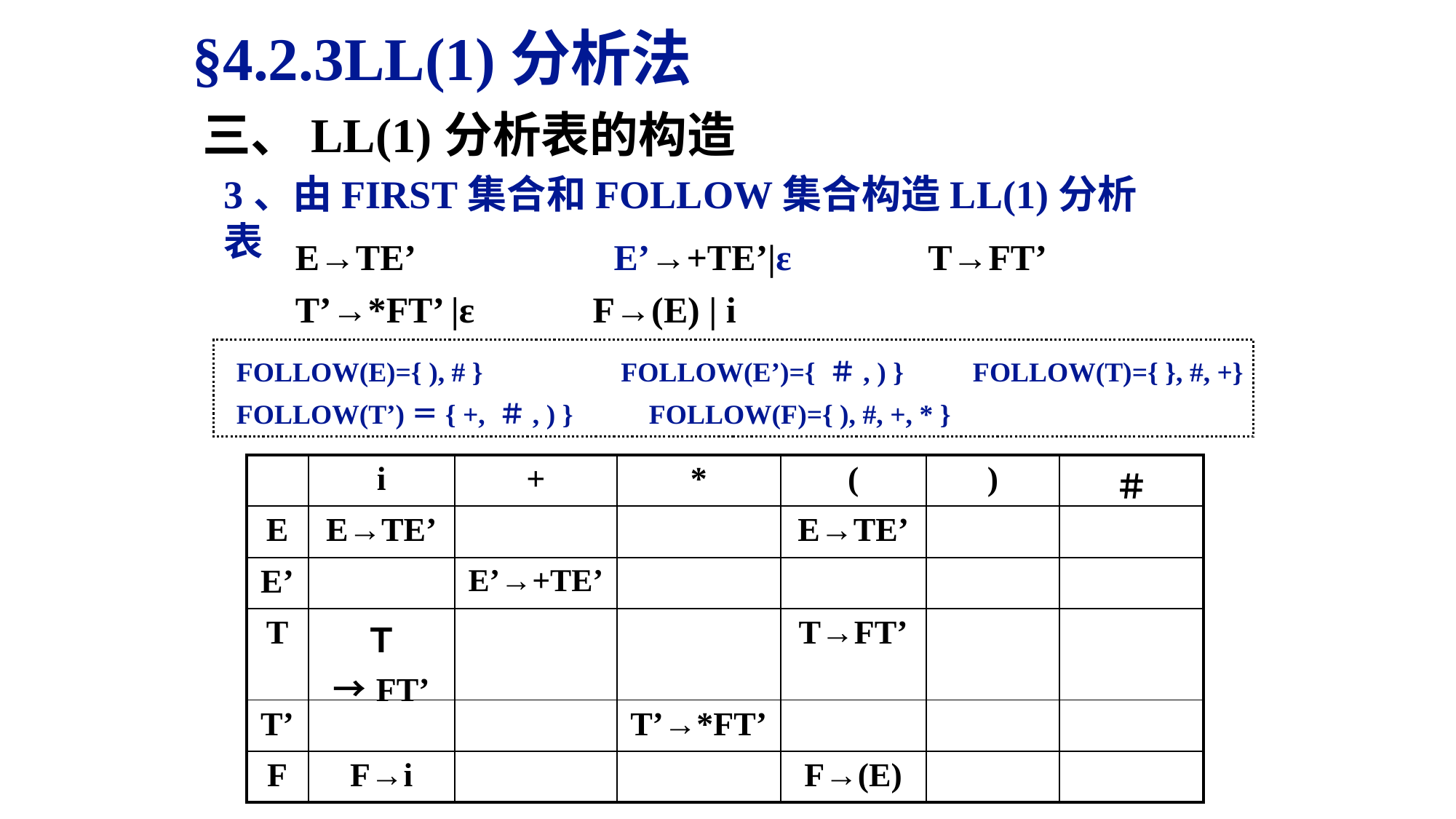

§4.2.3LL(1)分析法
三、LL(1)分析表的构造
3、由FIRST集合和FOLLOW集合构造LL(1)分析表
E→TE’                      E’→+TE’|ε               T→FT’
T’→*FT’ |ε             F→(E) | i
FOLLOW(E)={ ), # }                    FOLLOW(E’)={ ＃, ) }          FOLLOW(T)={ }, #, +}
FOLLOW(T’)＝{ +, ＃, ) }           FOLLOW(F)={ ), #, +, * }

|  | i | + | \* | ( | ) | ＃ |
| --- | --- | --- | --- | --- | --- | --- |
| E | E→TE’ |  |  | E→TE’ |  |  |
| E’ |  | E’→+TE’ |  |  | E’ →ε | E’ →ε |
| T | Ｔ→FT’ |  |  | T→FT’ |  |  |
| T’ |  |  | T’→\*FT’ |  |  |  |
| F | F→i |  |  | F→(E) |  |  |